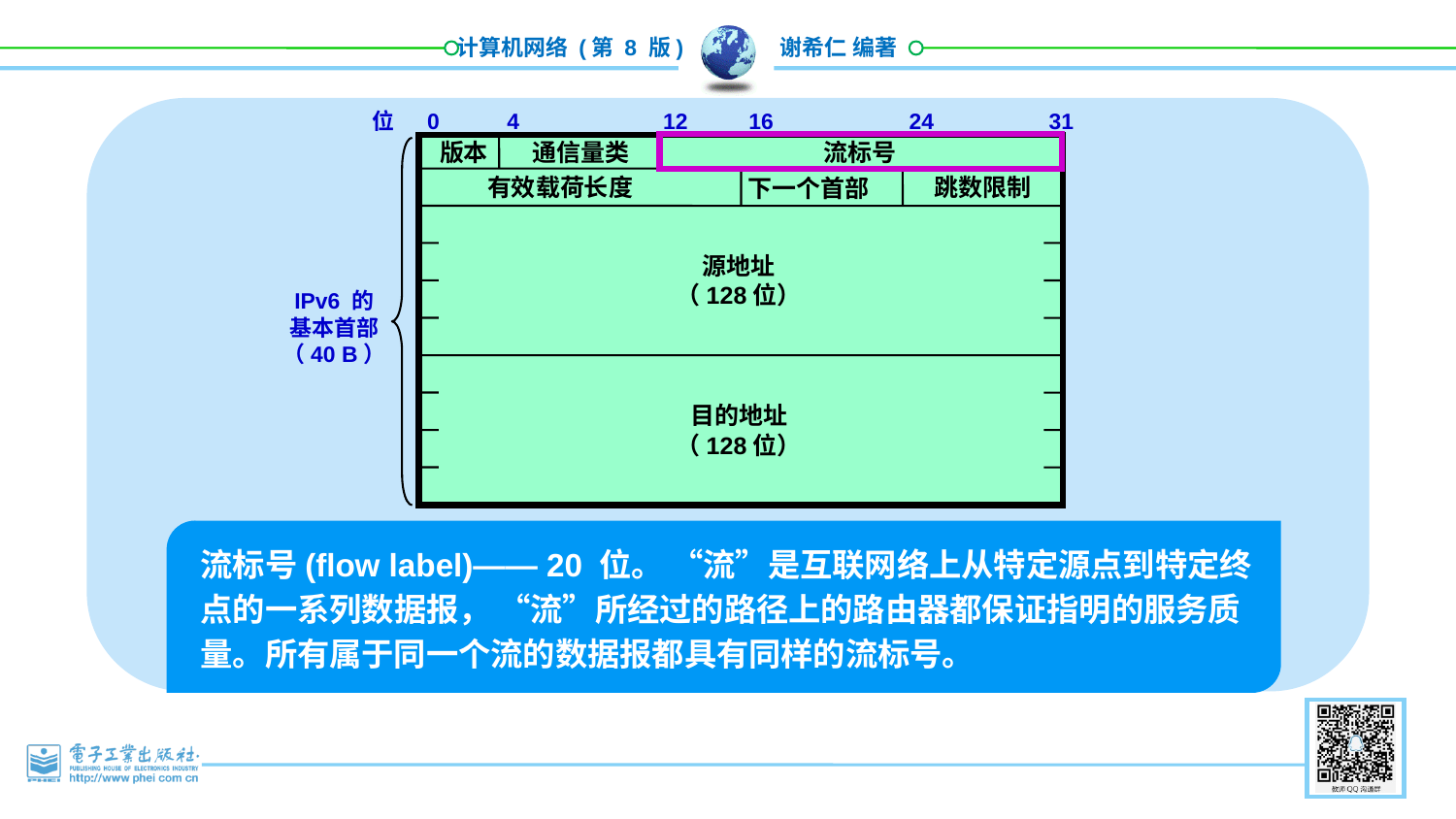

位
0
4
12
16
24
31
版本
通信量类
流标号

有效载荷长度
跳数限制
下一个首部

源地址
（128位）
IPv6 的
基本首部
（40 B）

目的地址
（128位）

流标号(flow label)—— 20 位。 “流”是互联网络上从特定源点到特定终点的一系列数据报， “流”所经过的路径上的路由器都保证指明的服务质量。所有属于同一个流的数据报都具有同样的流标号。